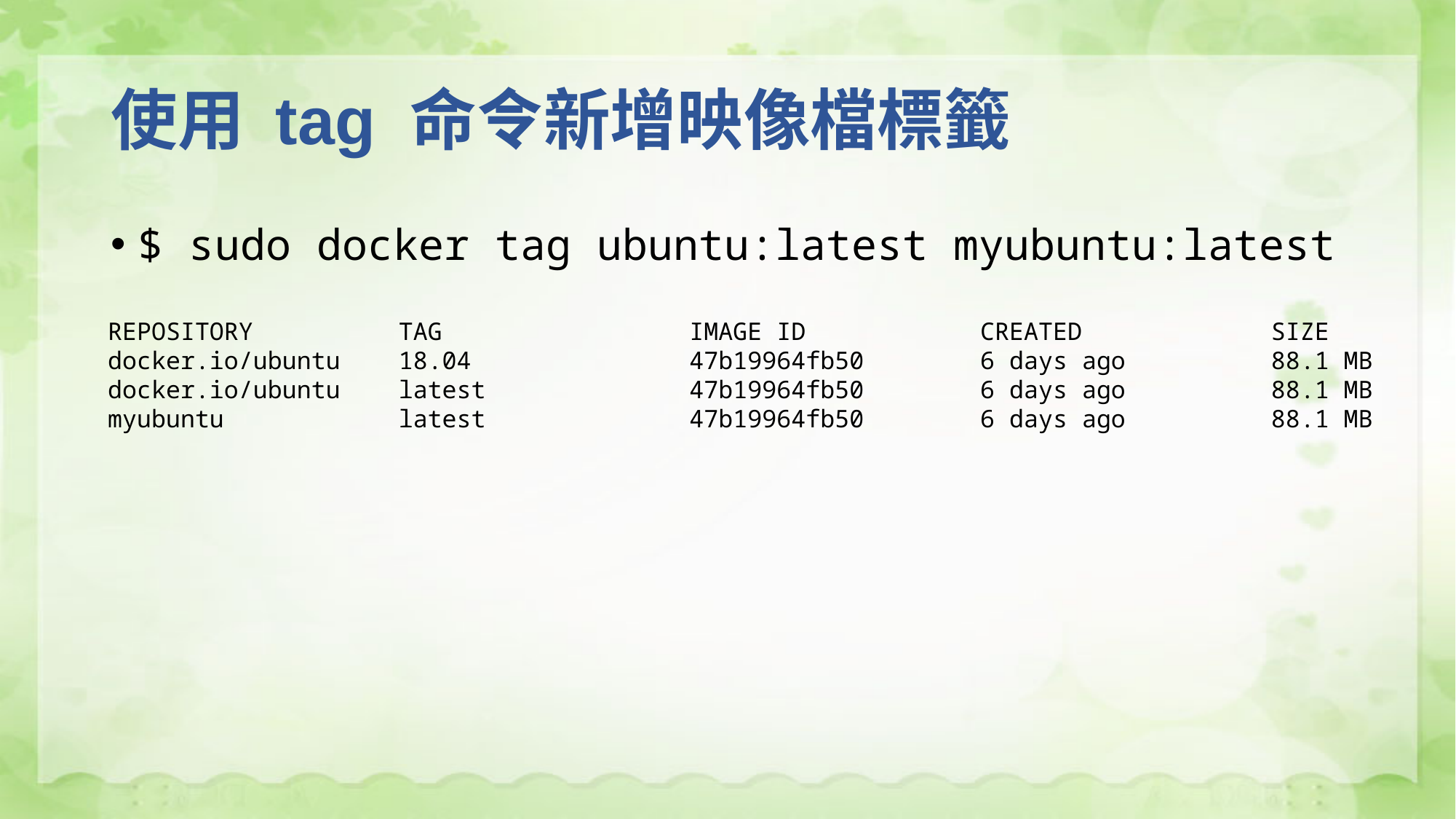

# 使用 tag 命令新增映像檔標籤
$ sudo docker tag ubuntu:latest myubuntu:latest
REPOSITORY          TAG                 IMAGE ID            CREATED             SIZE
docker.io/ubuntu    18.04               47b19964fb50        6 days ago          88.1 MB
docker.io/ubuntu    latest              47b19964fb50        6 days ago          88.1 MB
myubuntu            latest              47b19964fb50        6 days ago          88.1 MB